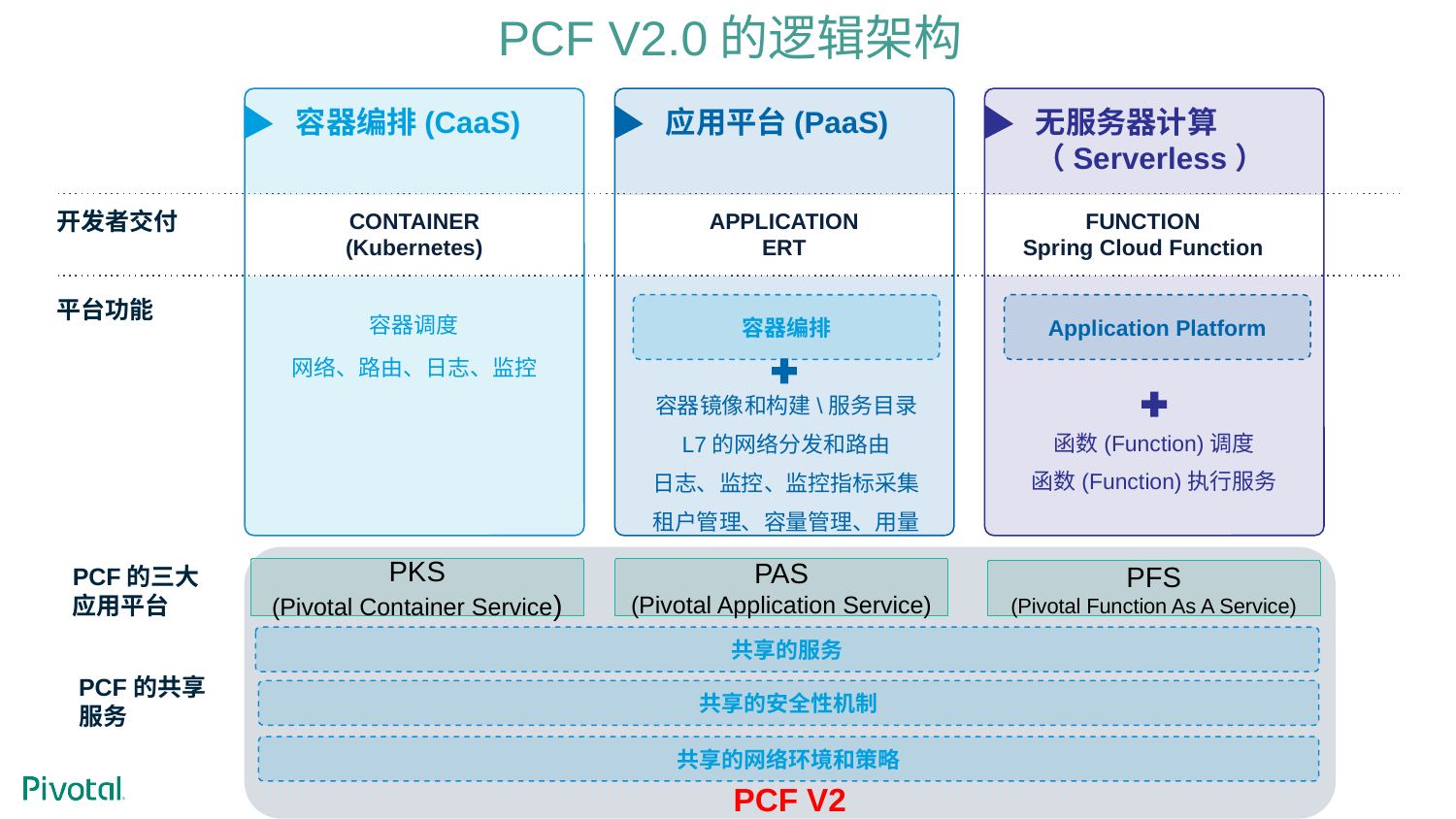

# PCF V2.0的逻辑架构

容器编排(CaaS)

应用平台(PaaS)

无服务器计算（Serverless）

开发者交付
CONTAINER
(Kubernetes)
APPLICATION
ERT
FUNCTION
Spring Cloud Function

平台功能
容器编排
Application Platform
容器调度
网络、路由、日志、监控

容器镜像和构建\服务目录
L7的网络分发和路由
日志、监控、监控指标采集
租户管理、容量管理、用量

函数(Function)调度
函数(Function)执行服务

PCF的三大应用平台

PCF V2
PKS
(Pivotal Container Service)
PAS
(Pivotal Application Service)
PFS
(Pivotal Function As A Service)
共享的服务
PCF的共享服务
共享的安全性机制
共享的网络环境和策略